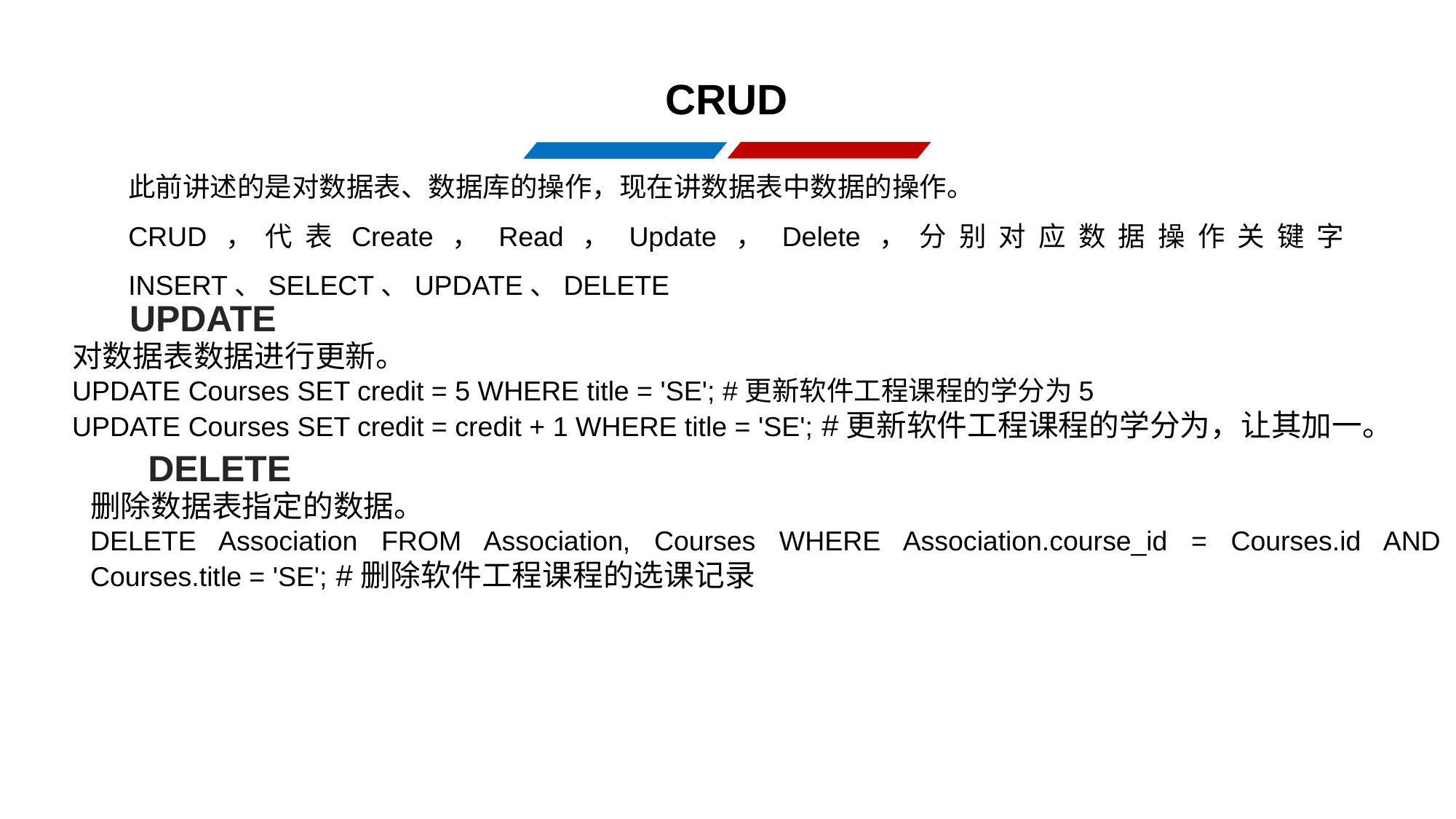

CRUD

此前讲述的是对数据表、数据库的操作，现在讲数据表中数据的操作。
CRUD，代表Create，Read，Update，Delete，分别对应数据操作关键字INSERT、SELECT、UPDATE、DELETE
UPDATE
对数据表数据进行更新。
UPDATE Courses SET credit = 5 WHERE title = 'SE'; #更新软件工程课程的学分为5
UPDATE Courses SET credit = credit + 1 WHERE title = 'SE'; #更新软件工程课程的学分为，让其加一。
DELETE
删除数据表指定的数据。
DELETE Association FROM Association, Courses WHERE Association.course_id = Courses.id AND Courses.title = 'SE'; #删除软件工程课程的选课记录